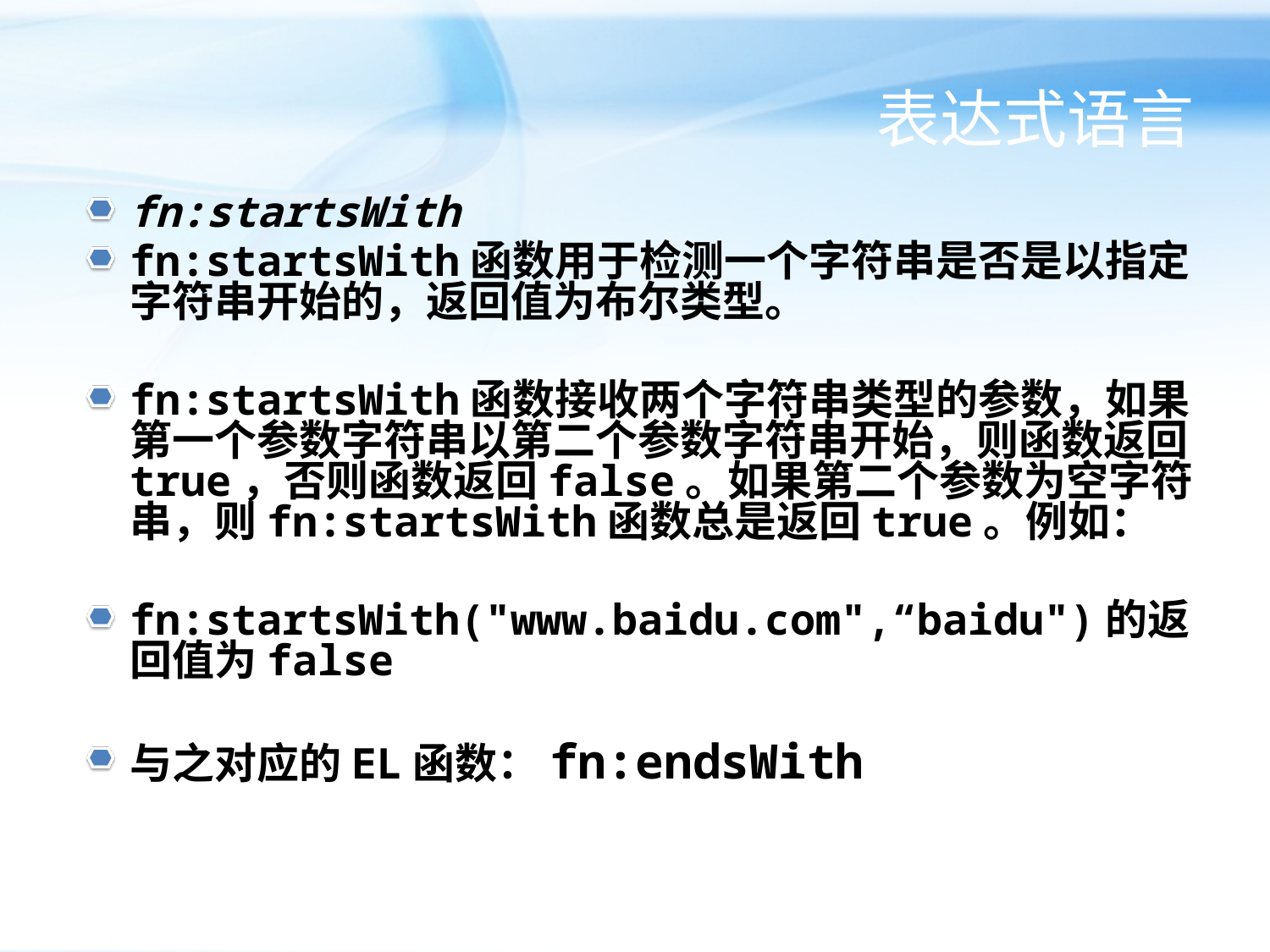

# 表达式语言
fn:startsWith
fn:startsWith函数用于检测一个字符串是否是以指定字符串开始的，返回值为布尔类型。

fn:startsWith函数接收两个字符串类型的参数，如果第一个参数字符串以第二个参数字符串开始，则函数返回true，否则函数返回false。如果第二个参数为空字符串，则fn:startsWith函数总是返回true。例如：

fn:startsWith("www.baidu.com",“baidu")的返回值为false

与之对应的EL函数：fn:endsWith